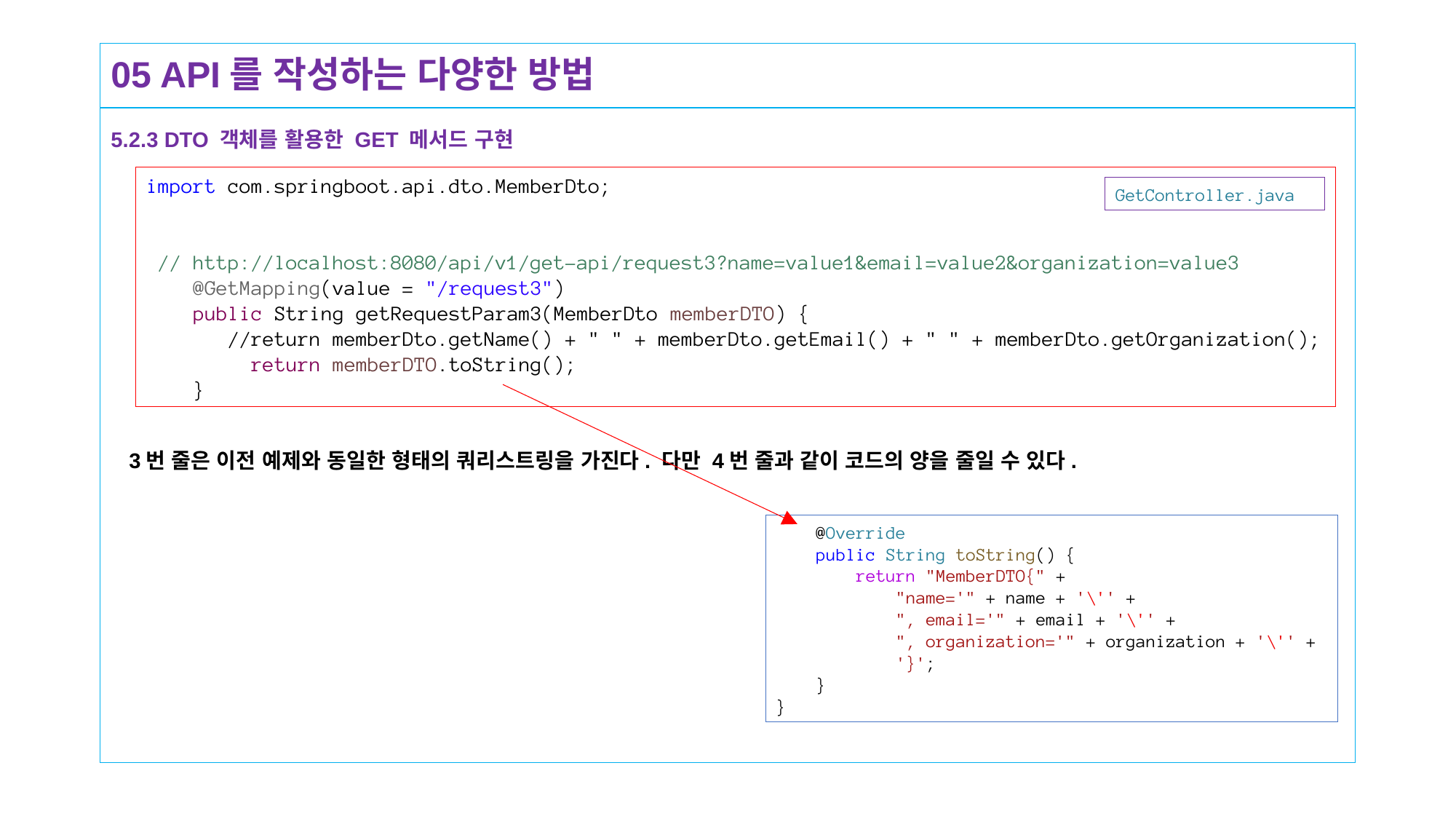

# 05 API를 작성하는 다양한 방법
5.2.3 DTO 객체를 활용한 GET 메서드 구현

   3번 줄은 이전 예제와 동일한 형태의 쿼리스트링을 가진다. 다만 4번 줄과 같이 코드의 양을 줄일 수 있다.
import com.springboot.api.dto.MemberDto;

 // http://localhost:8080/api/v1/get-api/request3?name=value1&email=value2&organization=value3
    @GetMapping(value = "/request3")
    public String getRequestParam3(MemberDto memberDTO) {
       //return memberDto.getName() + " " + memberDto.getEmail() + " " + memberDto.getOrganization();
         return memberDTO.toString();
    }
GetController.java
    @Override
    public String toString() {
        return "MemberDTO{" +
            "name='" + name + '\'' +
            ", email='" + email + '\'' +
            ", organization='" + organization + '\'' +
            '}';
    }
}